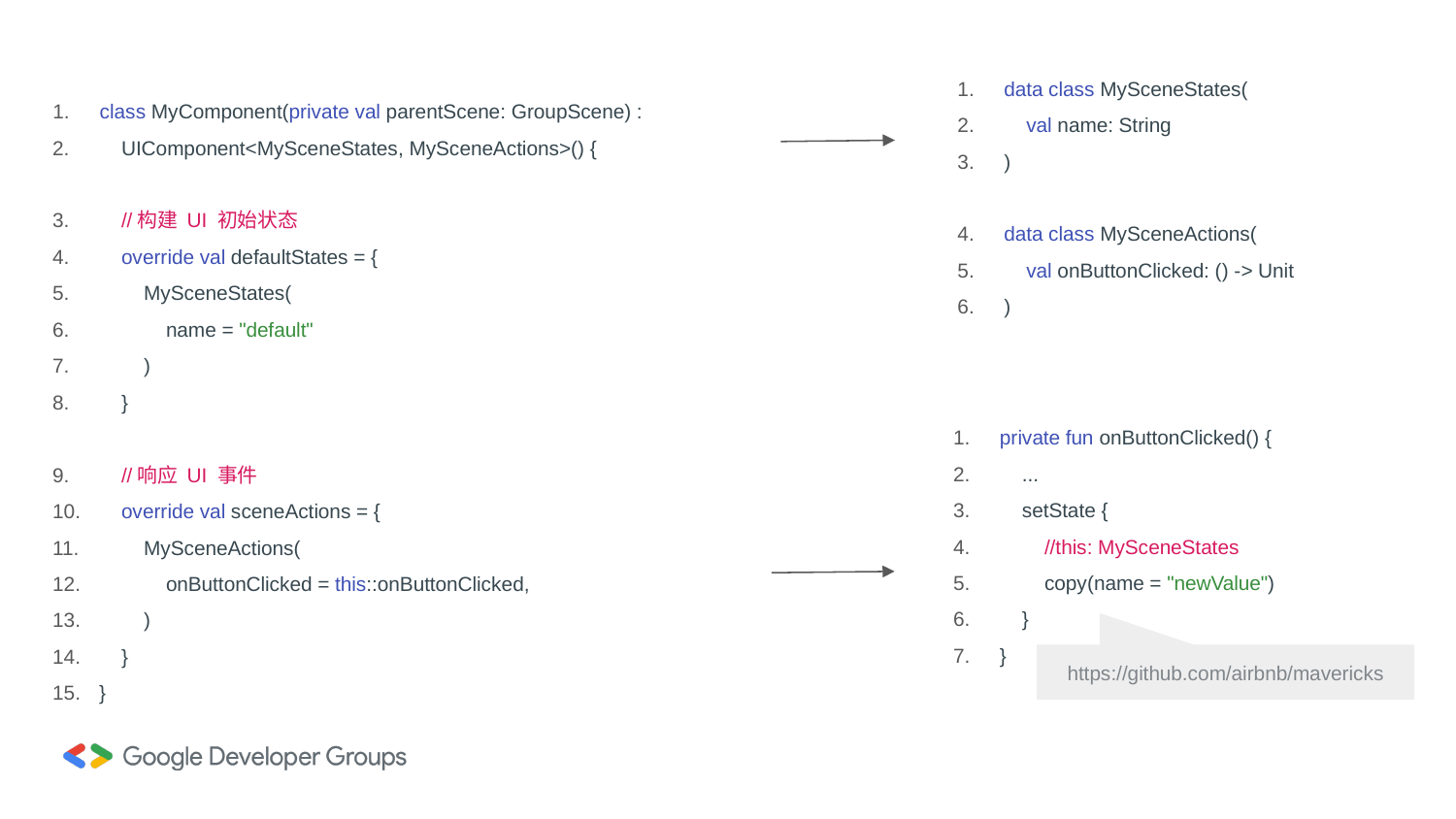

data class MySceneStates(
    val name: String
)

data class MySceneActions(
    val onButtonClicked: () -> Unit
)
class MyComponent(private val parentScene: GroupScene) :
    UIComponent<MySceneStates, MySceneActions>() {

    //构建 UI 初始状态
    override val defaultStates = {
        MySceneStates(
            name = "default"
        )
    }

    //响应 UI 事件
    override val sceneActions = {
        MySceneActions(
            onButtonClicked = this::onButtonClicked,
        )
    }
}
private fun onButtonClicked() {
    ...
    setState {
        //this: MySceneStates
        copy(name = "newValue")
    }
}

https://github.com/airbnb/mavericks